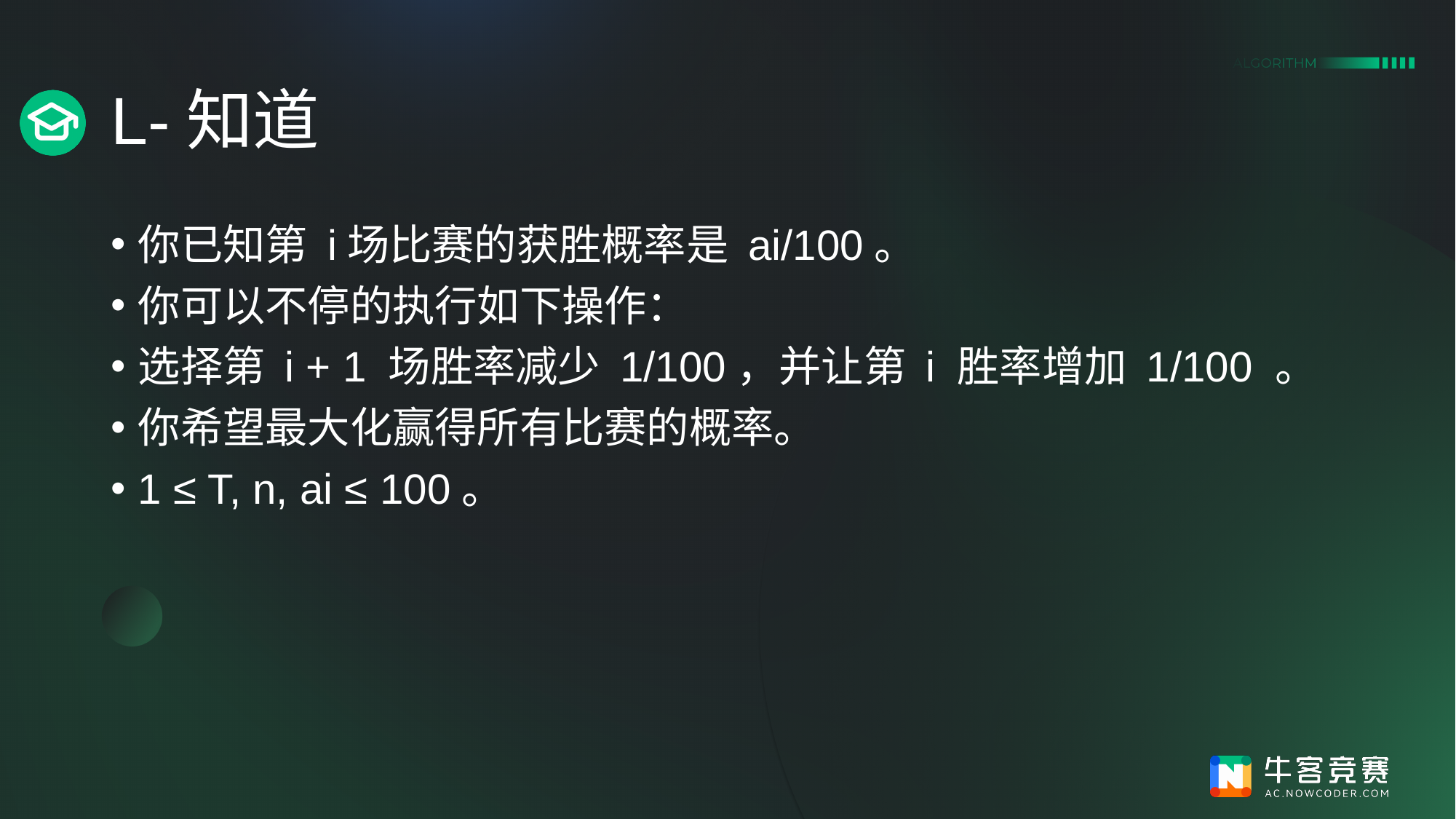

# L-知道
你已知第 i场比赛的获胜概率是 ai/100。
你可以不停的执行如下操作：
选择第 i + 1 场胜率减少 1/100，并让第 i 胜率增加 1/100 。
你希望最大化赢得所有比赛的概率。
1 ≤ T, n, ai ≤ 100。